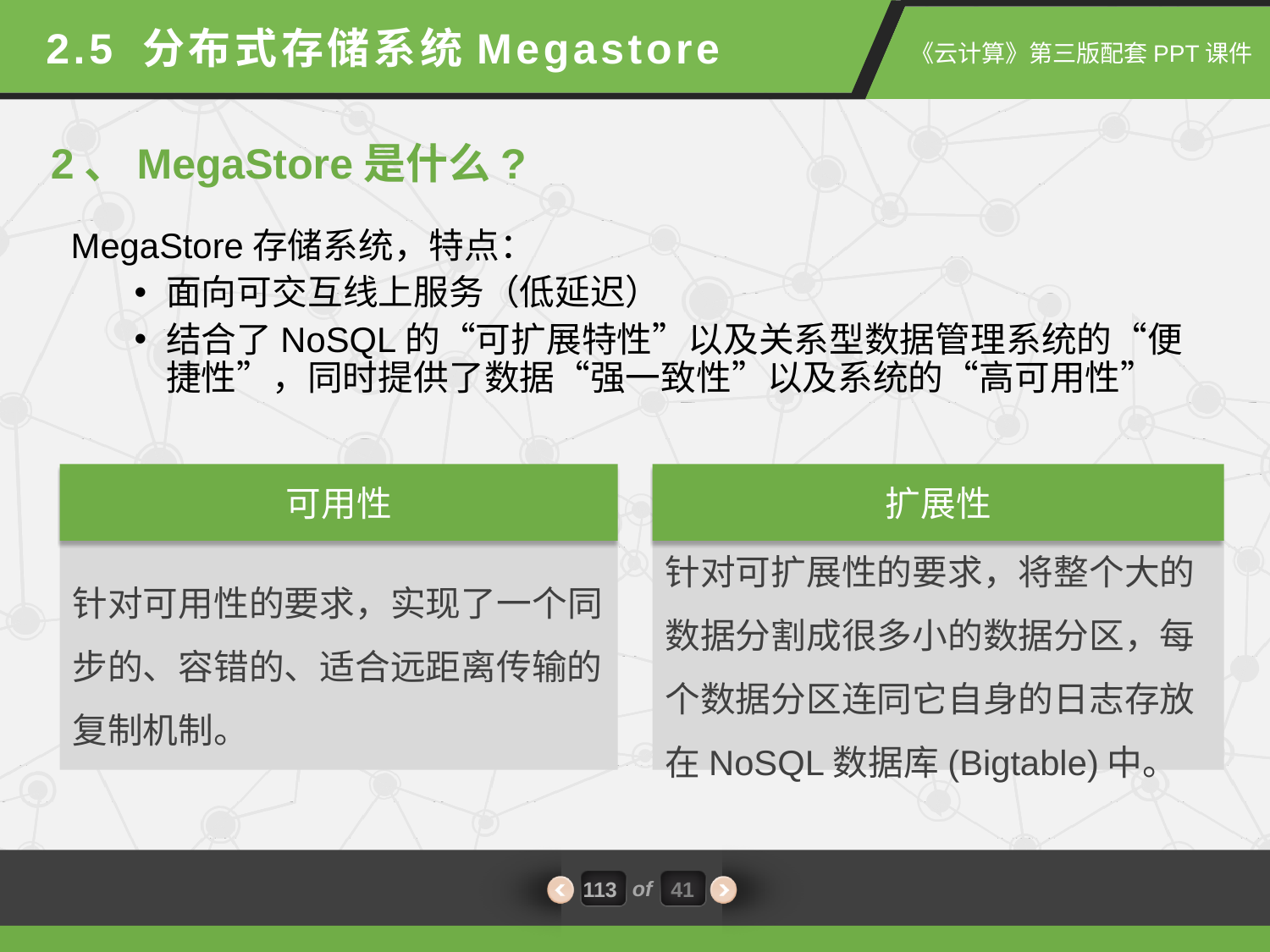

2.5 分布式存储系统Megastore
2、MegaStore是什么?
MegaStore存储系统，特点：
面向可交互线上服务（低延迟）
结合了NoSQL的“可扩展特性”以及关系型数据管理系统的“便捷性”，同时提供了数据“强一致性”以及系统的“高可用性”

可用性
扩展性
针对可用性的要求，实现了一个同步的、容错的、适合远距离传输的复制机制。
针对可扩展性的要求，将整个大的数据分割成很多小的数据分区，每个数据分区连同它自身的日志存放在NoSQL数据库(Bigtable)中。
113